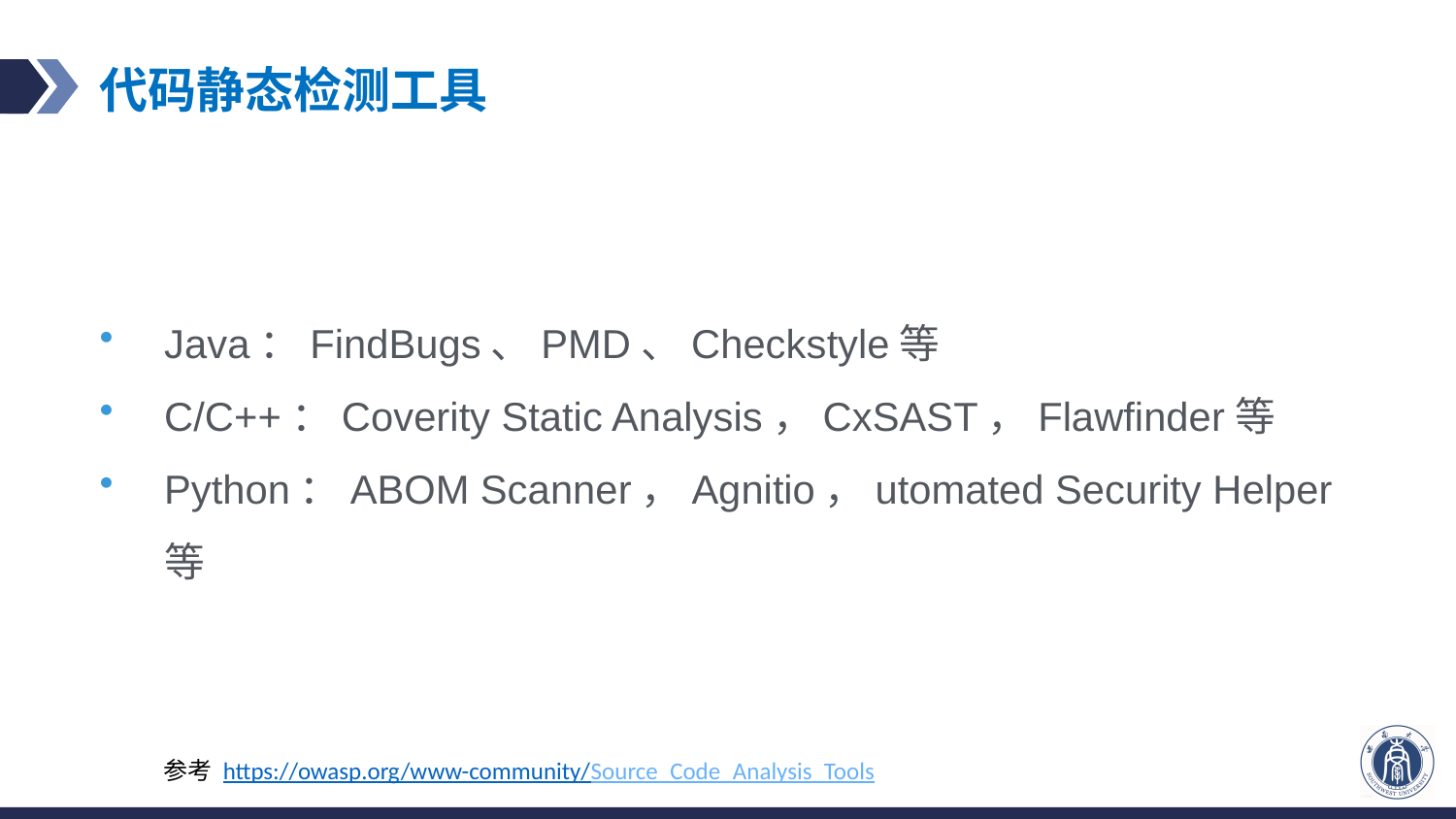

# 代码静态检测工具
Java：FindBugs、PMD、Checkstyle等
C/C++：Coverity Static Analysis，CxSAST，Flawfinder等
Python：ABOM Scanner，Agnitio，utomated Security Helper等

参考 https://owasp.org/www-community/Source_Code_Analysis_Tools